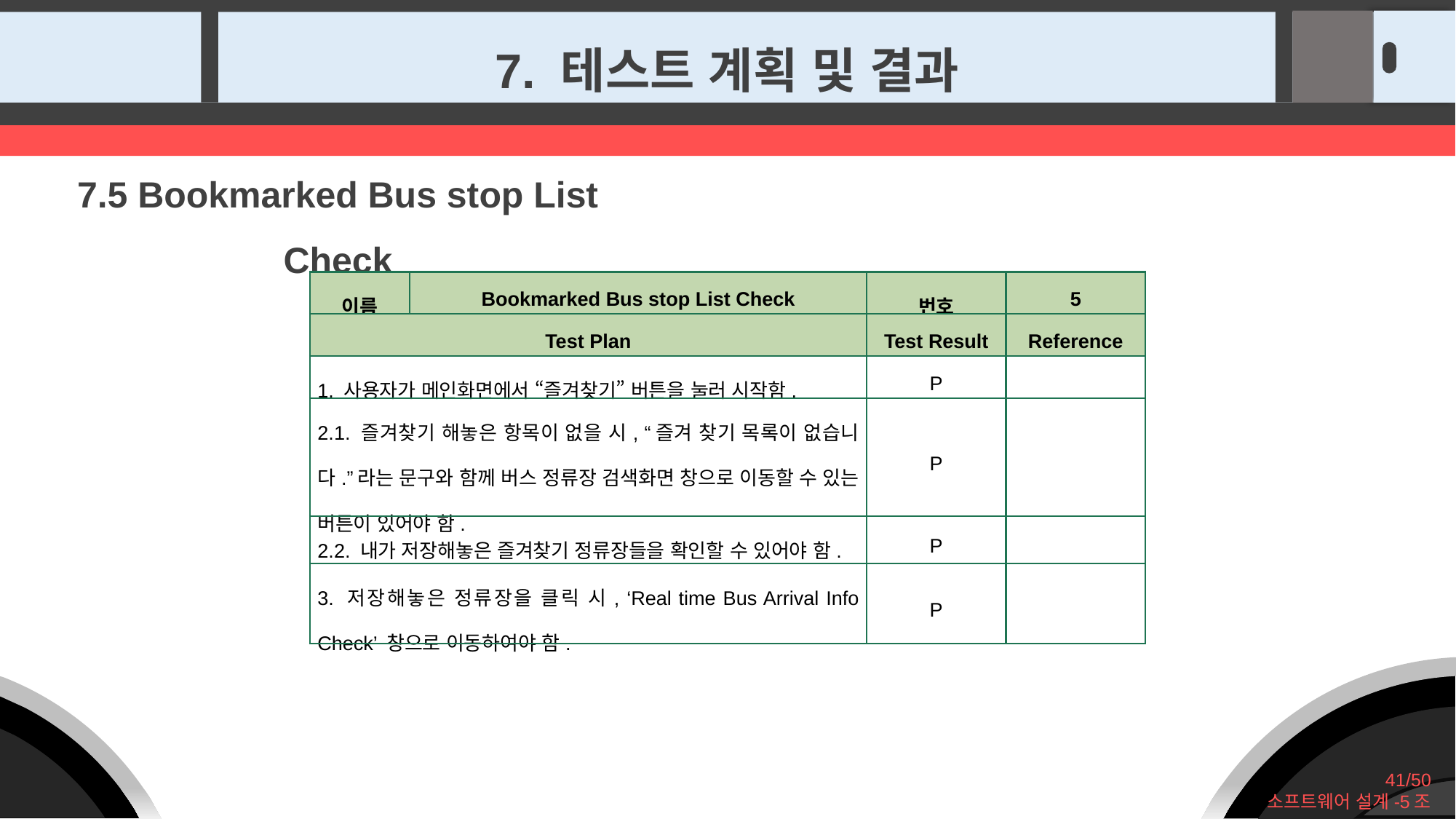

7. 테스트 계획 및 결과

7.5 Bookmarked Bus stop List Check
| 이름 | Bookmarked Bus stop List Check | 번호 | 5 |
| --- | --- | --- | --- |
| Test Plan |  | Test Result | Reference |
| 1. 사용자가 메인화면에서 “즐겨찾기” 버튼을 눌러 시작함. |  | P |  |
| 2.1. 즐겨찾기 해놓은 항목이 없을 시, “즐겨 찾기 목록이 없습니다.”라는 문구와 함께 버스 정류장 검색화면 창으로 이동할 수 있는 버튼이 있어야 함. |  | P |  |
| 2.2. 내가 저장해놓은 즐겨찾기 정류장들을 확인할 수 있어야 함. |  | P |  |
| 3. 저장해놓은 정류장을 클릭 시, ‘Real time Bus Arrival Info Check’ 창으로 이동하여야 함. |  | P |  |

41/50
소프트웨어 설계-5조